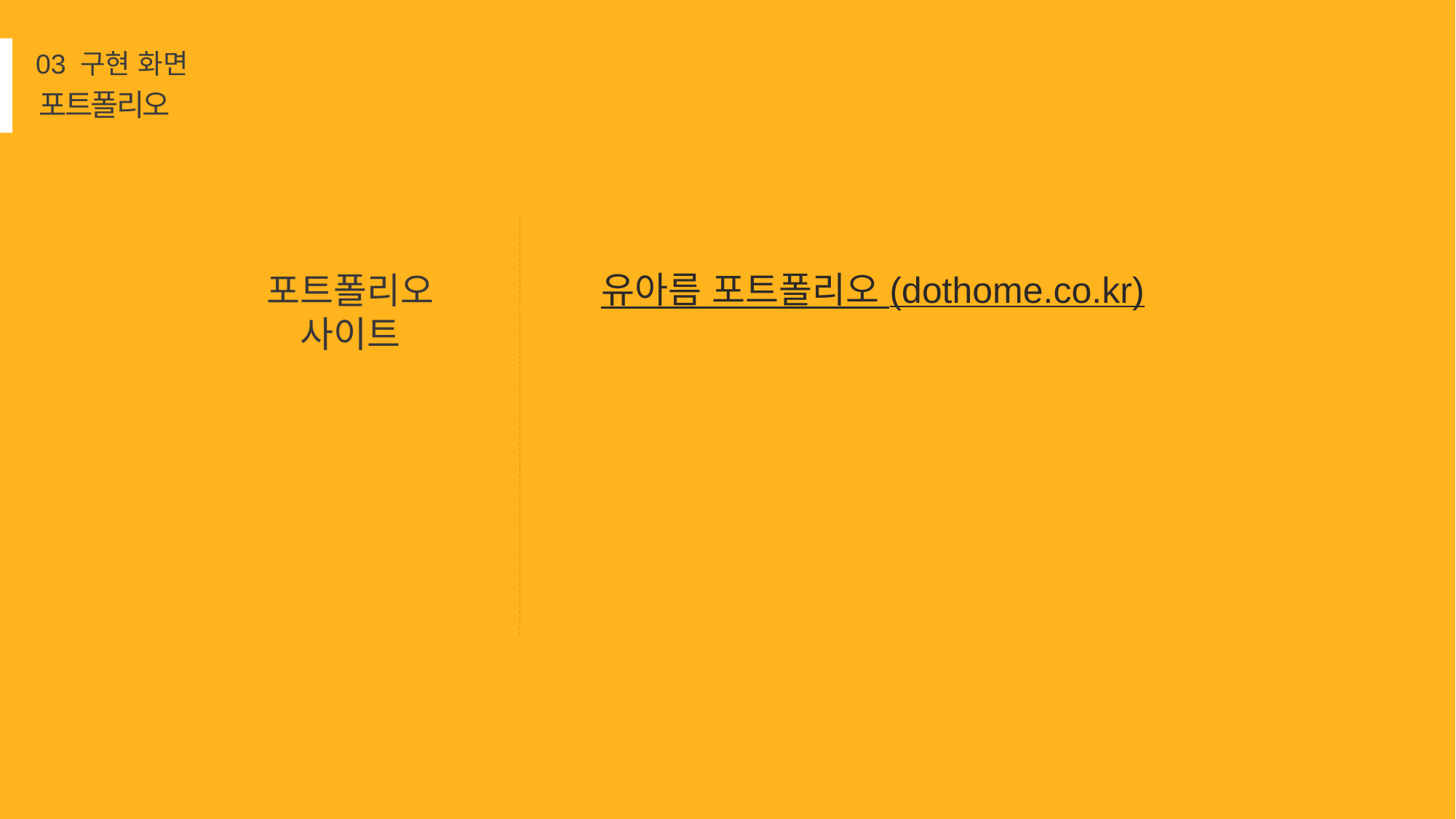

03 구현 화면
포트폴리오
유아름 포트폴리오 (dothome.co.kr)

포트폴리오
사이트